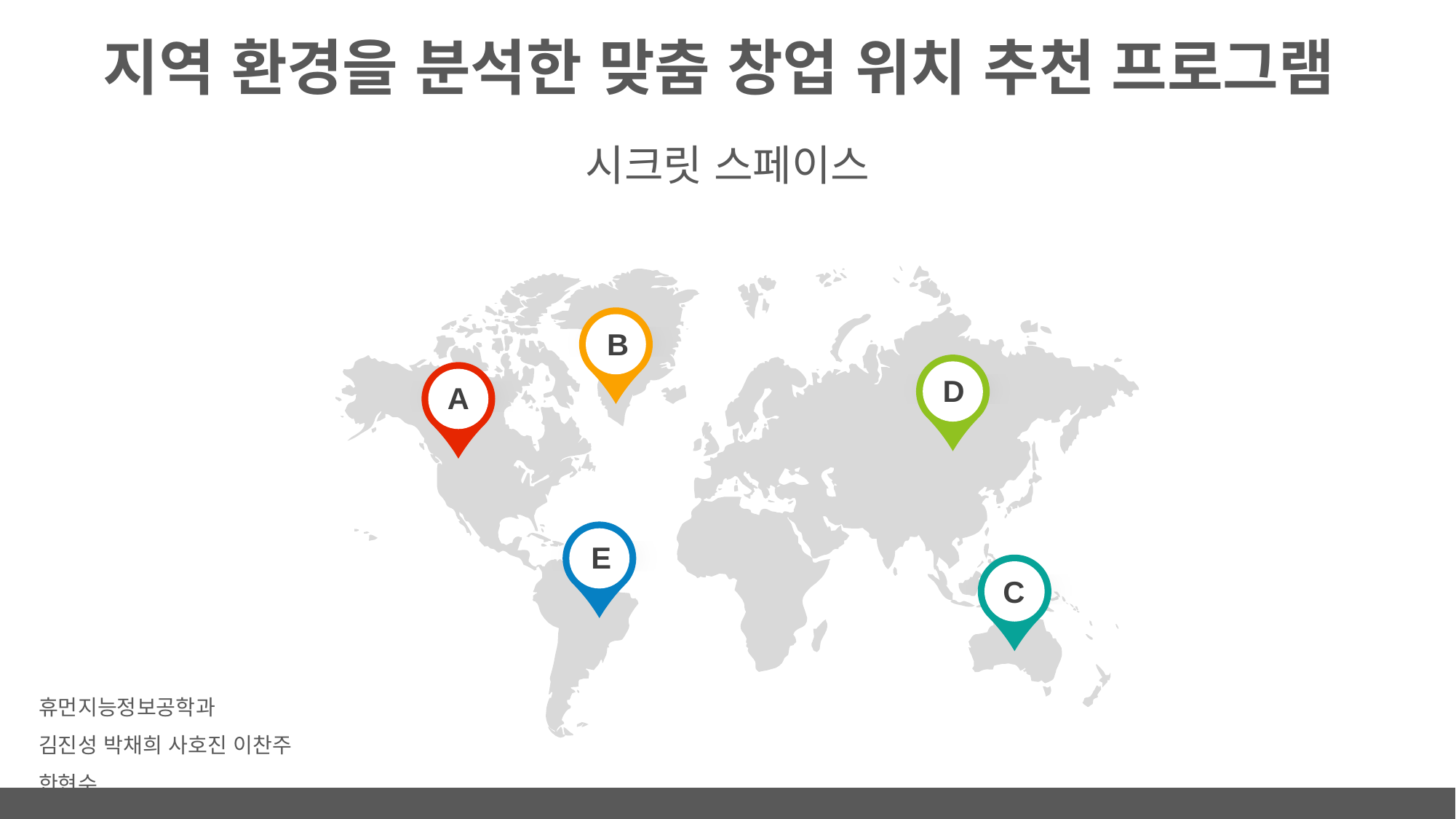

# 지역 환경을 분석한 맞춤 창업 위치 추천 프로그램
시크릿 스페이스

B

D

A

E

C
휴먼지능정보공학과
김진성 박채희 사호진 이찬주 한현수